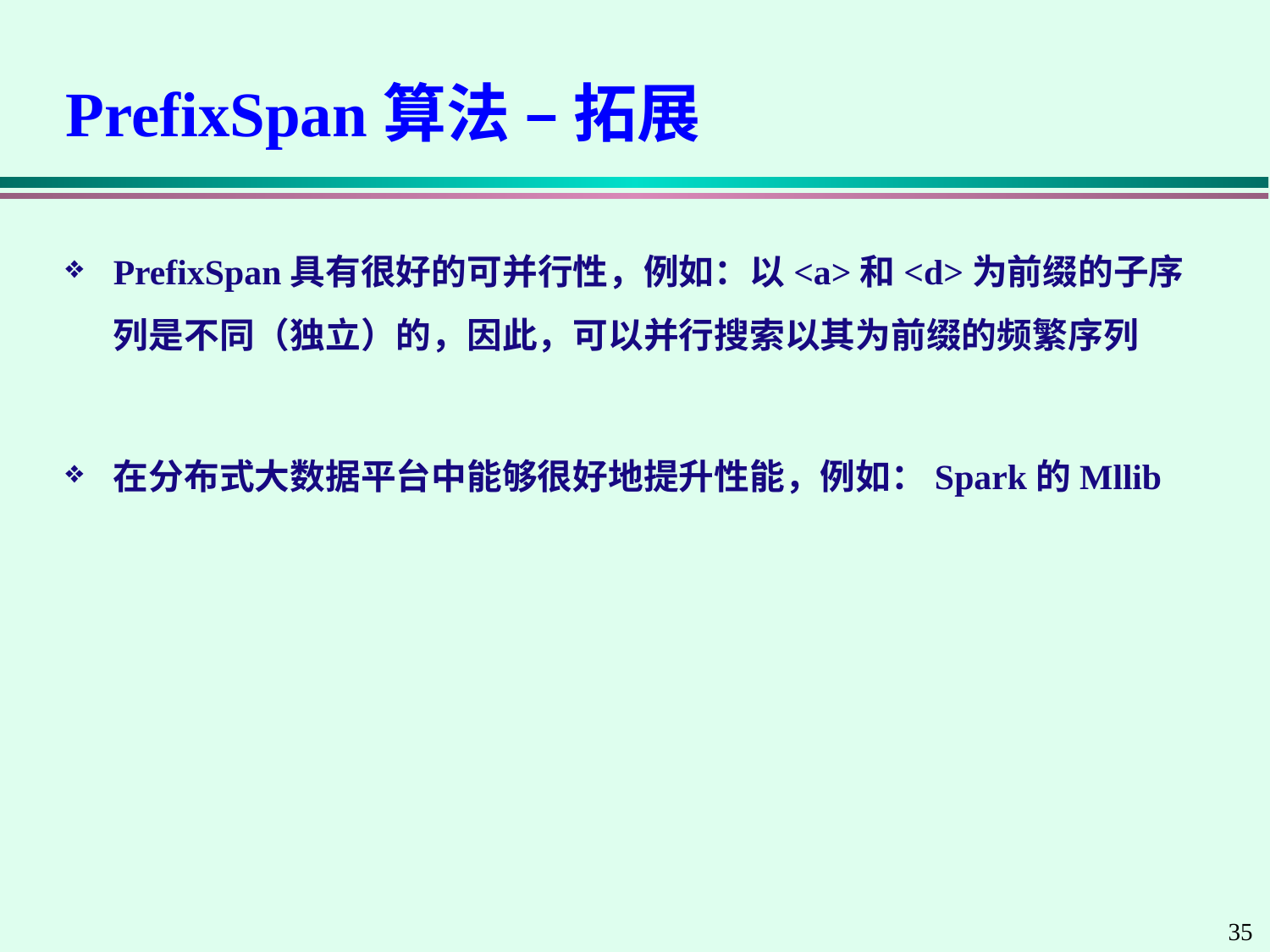

# PrefixSpan算法 – 拓展
PrefixSpan具有很好的可并行性，例如：以<a>和<d>为前缀的子序列是不同（独立）的，因此，可以并行搜索以其为前缀的频繁序列

在分布式大数据平台中能够很好地提升性能，例如：Spark的Mllib